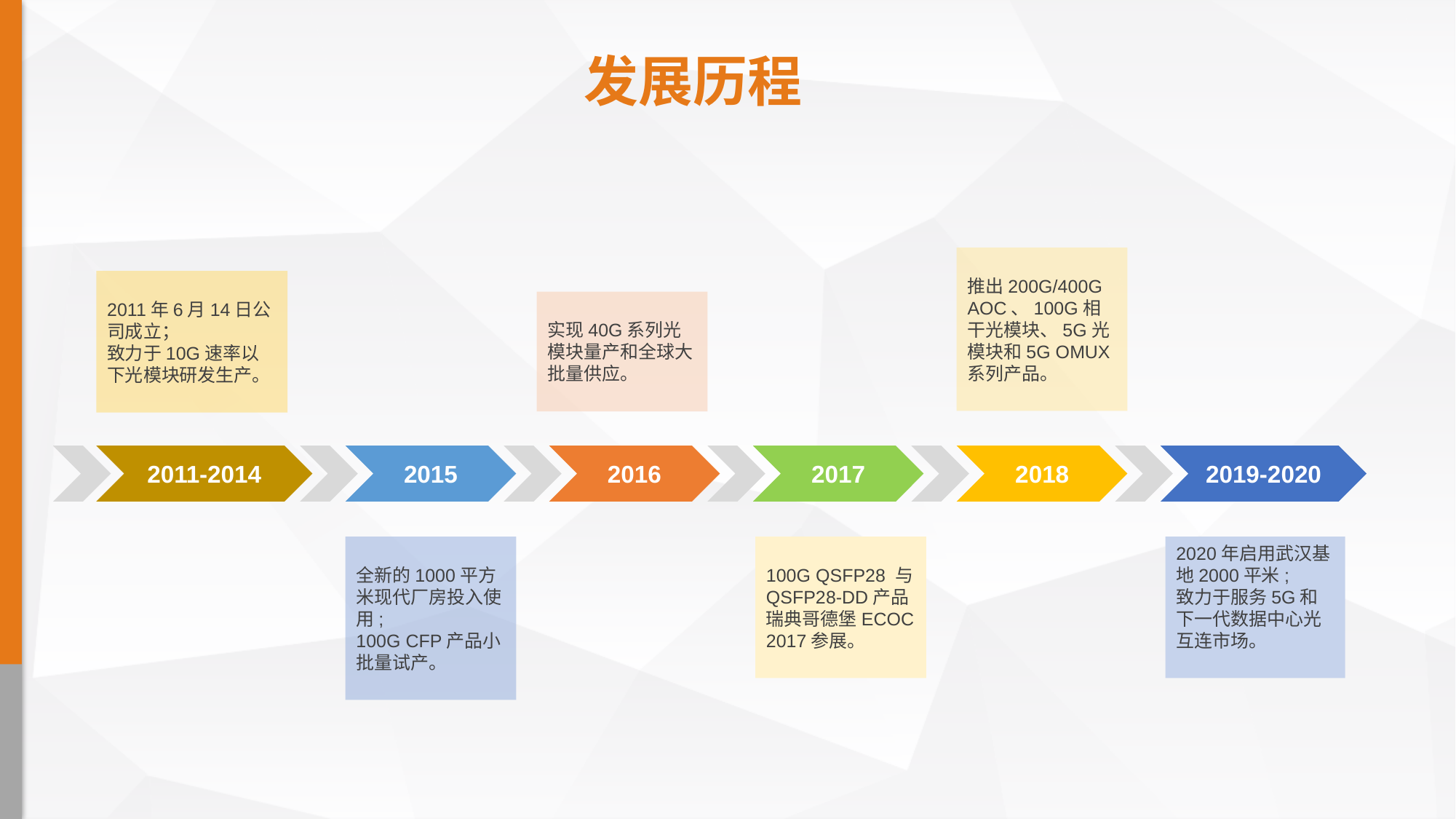

# 发展历程

推出200G/400G AOC、100G相干光模块、5G光模块和5G OMUX系列产品。

2011年6月14日公司成立；
致力于10G速率以下光模块研发生产。

实现40G系列光模块量产和全球大批量供应。

2011-2014

2015

2016

2017

2018

2019-2020

全新的1000平方米现代厂房投入使用;
100G CFP产品小批量试产。

100G QSFP28 与 QSFP28-DD产品瑞典哥德堡ECOC 2017参展。

2020年启用武汉基地2000平米;
致力于服务5G和下一代数据中心光互连市场。